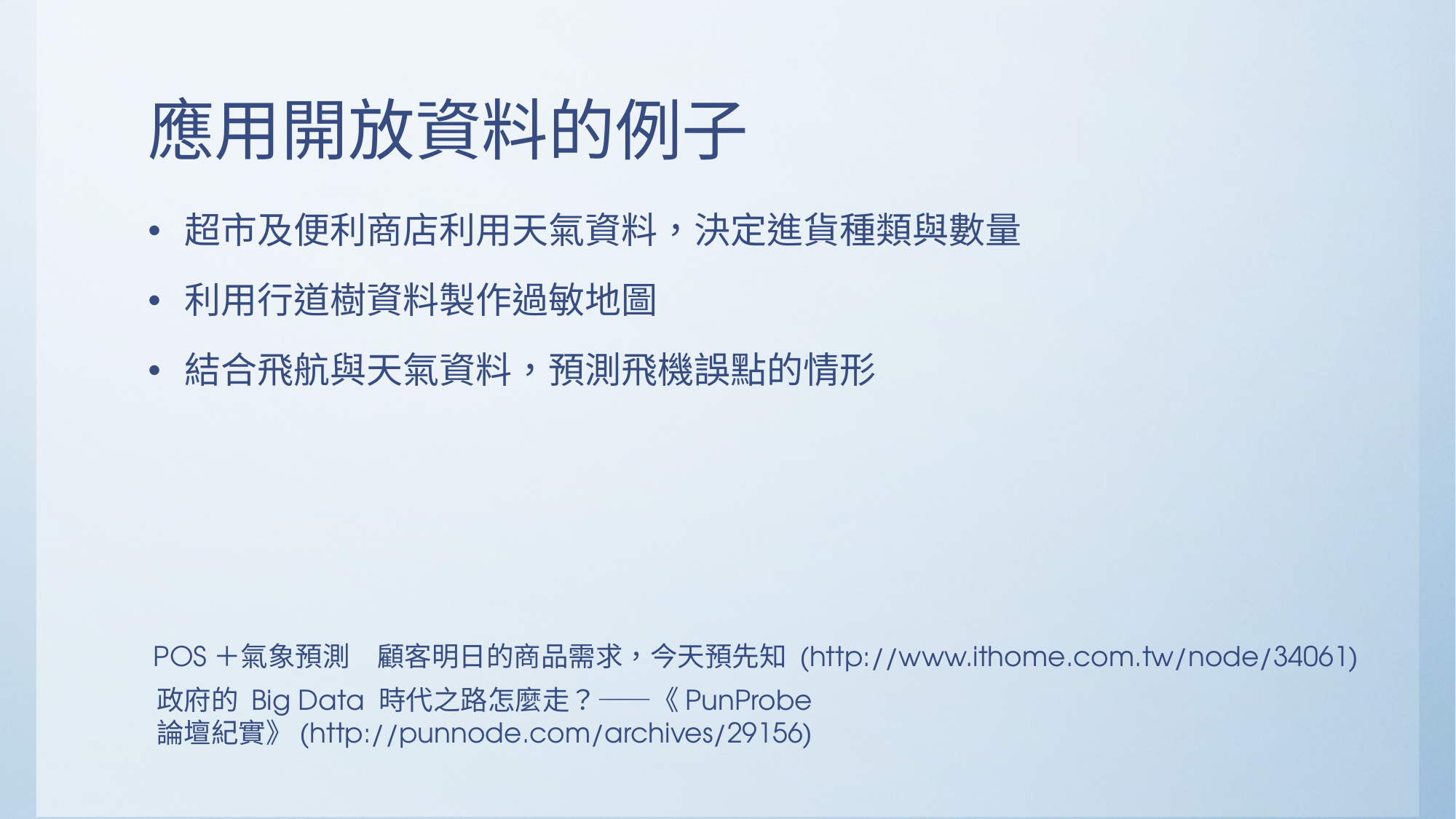

# 應用開放資料的例子
超市及便利商店利用天氣資料，決定進貨種類與數量
利用行道樹資料製作過敏地圖
結合飛航與天氣資料，預測飛機誤點的情形
POS＋氣象預測　顧客明日的商品需求，今天預先知 (http://www.ithome.com.tw/node/34061)
政府的 Big Data 時代之路怎麼走？——《PunProbe 論壇紀實》(http://punnode.com/archives/29156)